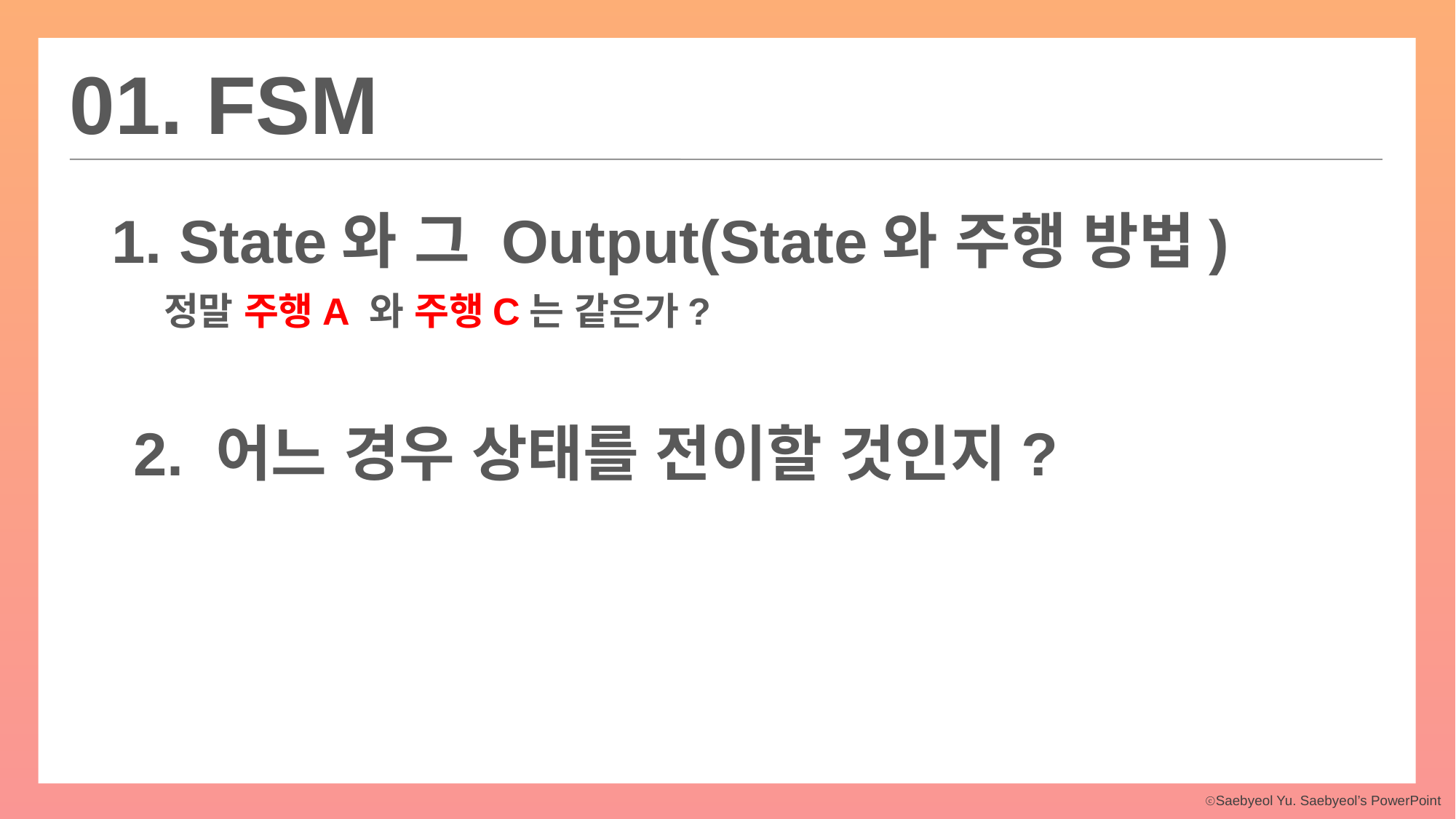

01. FSM
1. State와 그 Output(State와 주행 방법)
정말 주행A 와 주행C는 같은가?
2. 어느 경우 상태를 전이할 것인지?